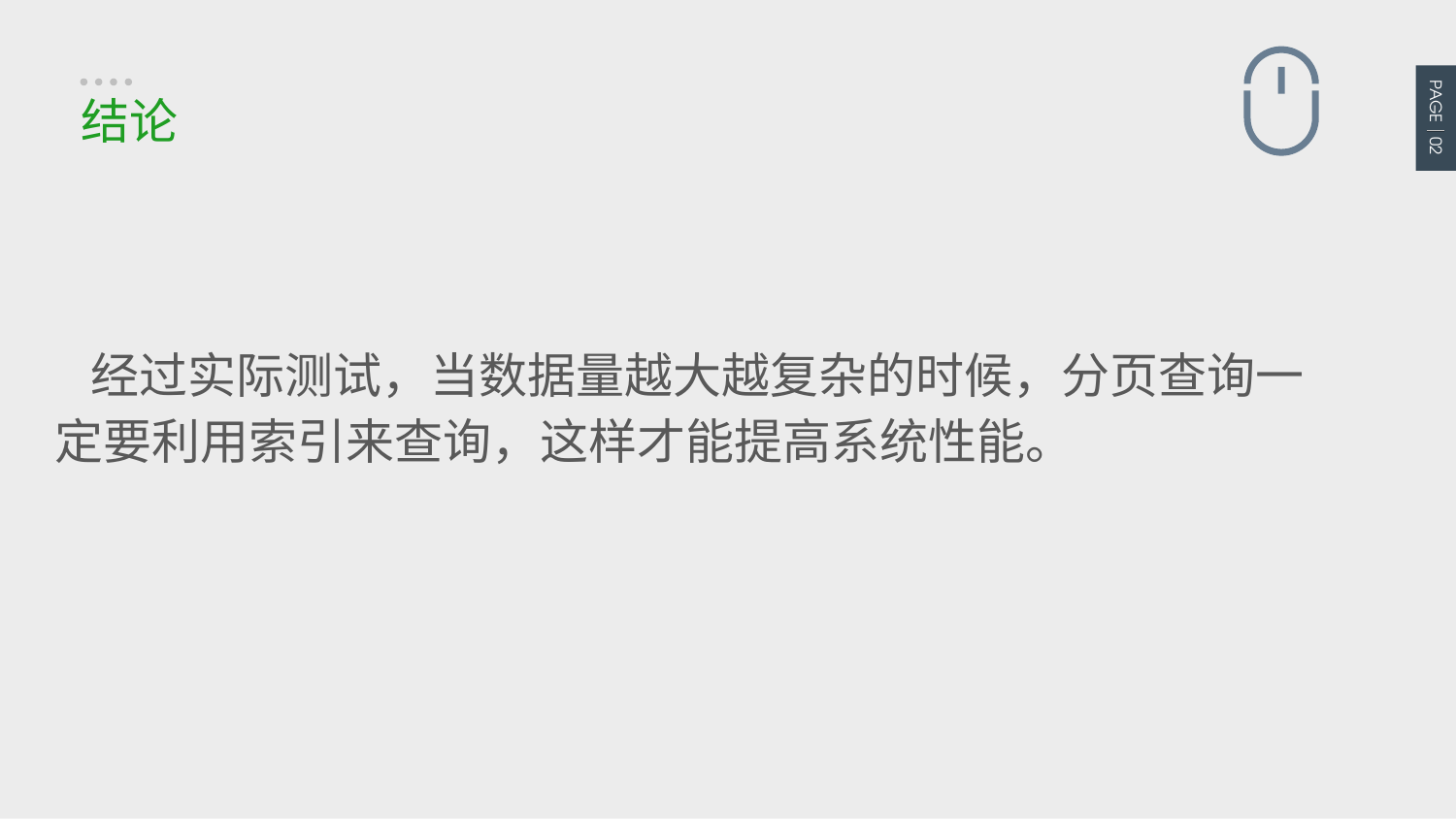

PAGE   02
结论

    经过实际测试，当数据量越大越复杂的时候，分页查询一定要利用索引来查询，这样才能提高系统性能。